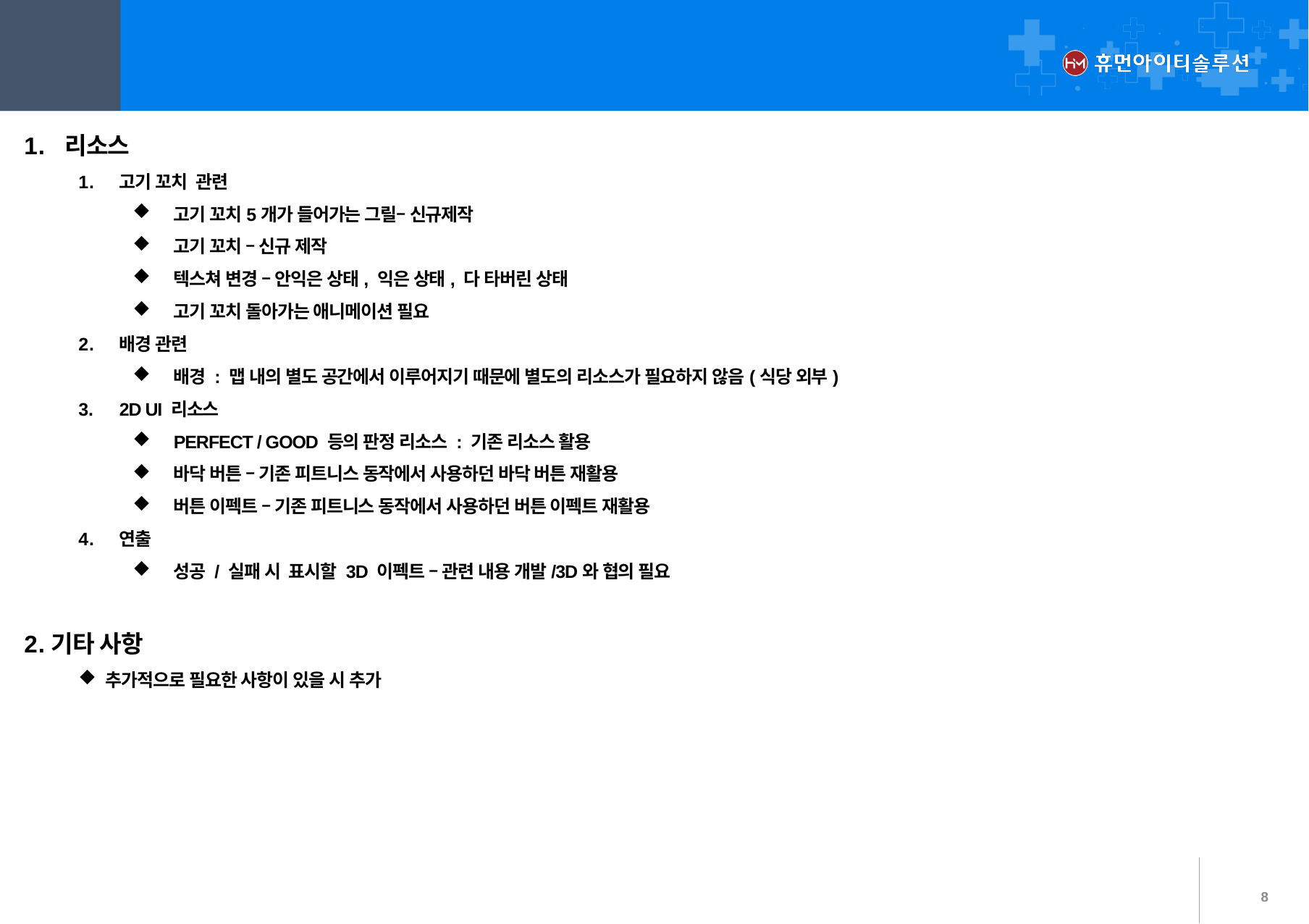

Ⅰ
피쉬아이
01
리소스
리소스
고기 꼬치  관련
고기 꼬치5개가 들어가는 그릴– 신규제작
고기 꼬치 – 신규 제작
텍스쳐 변경 – 안익은 상태, 익은 상태, 다 타버린 상태
고기 꼬치 돌아가는 애니메이션 필요
배경 관련
배경 : 맵 내의 별도 공간에서 이루어지기 때문에 별도의 리소스가 필요하지 않음(식당 외부)
2D UI 리소스
PERFECT / GOOD 등의 판정 리소스 : 기존 리소스 활용
바닥 버튼 – 기존 피트니스 동작에서 사용하던 바닥 버튼 재활용
버튼 이펙트 – 기존 피트니스 동작에서 사용하던 버튼 이펙트 재활용
연출
성공 / 실패 시  표시할 3D 이펙트 – 관련 내용 개발/3D와 협의 필요

기타 사항
추가적으로 필요한 사항이 있을 시 추가
8